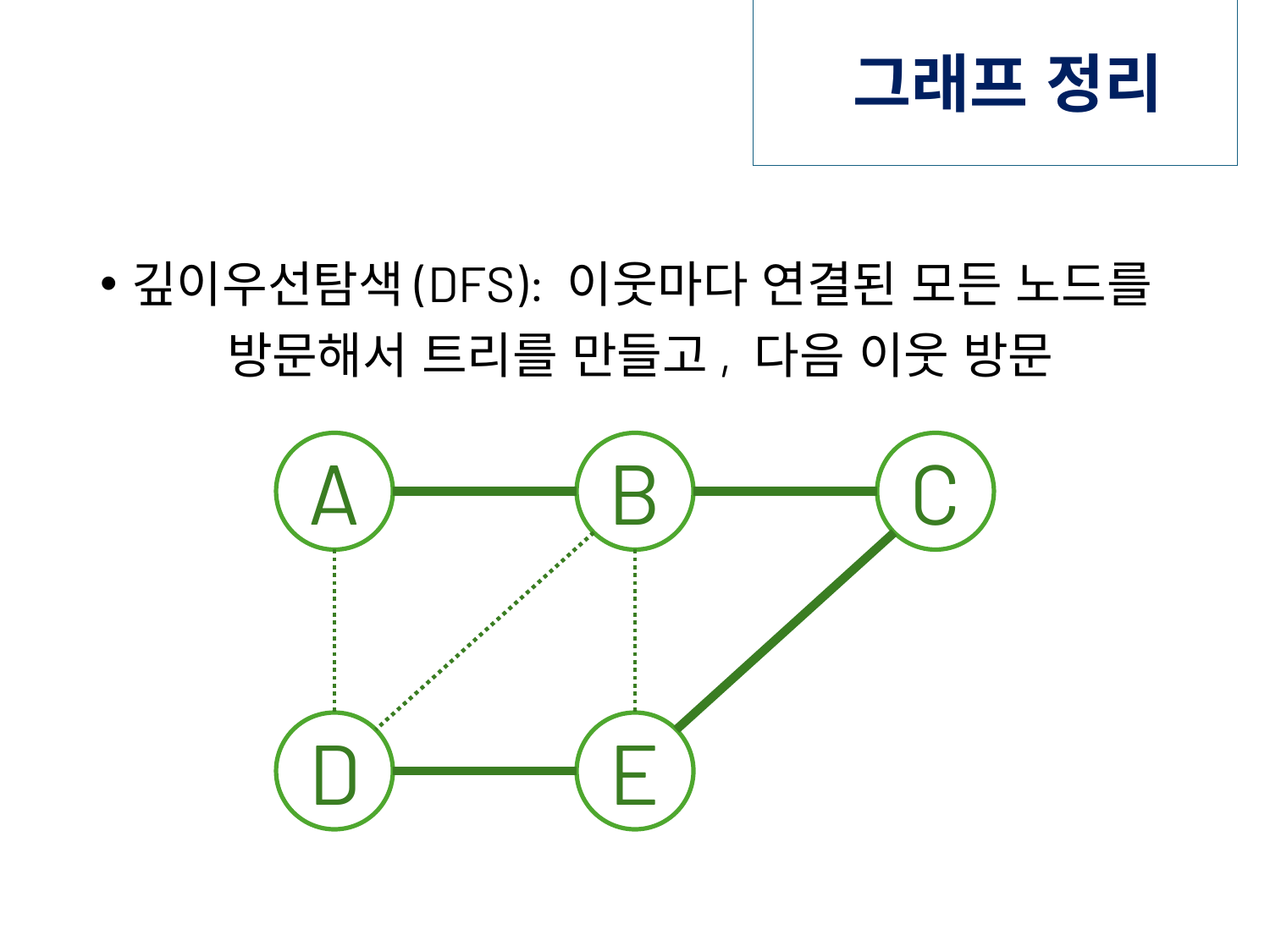

# 그래프 정리
깊이우선탐색(DFS): 이웃마다 연결된 모든 노드를
	방문해서 트리를 만들고, 다음 이웃 방문
A
B
C
D
E